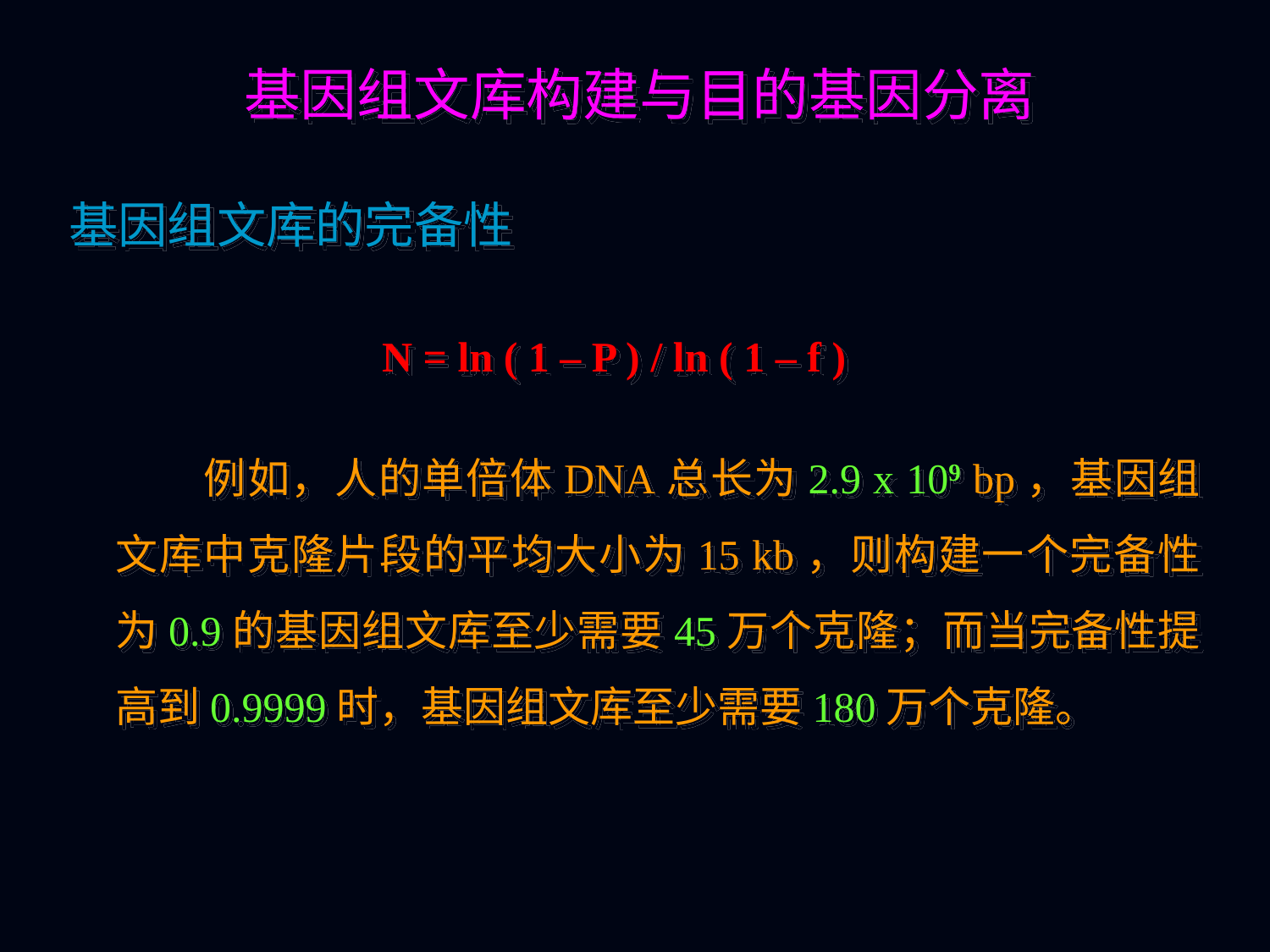

基因组文库构建与目的基因分离
基因组文库的完备性
N = ln ( 1 – P ) / ln ( 1 – f )
       例如，人的单倍体DNA总长为2.9 x 109 bp，基因组文库中克隆片段的平均大小为15 kb，则构建一个完备性为0.9的基因组文库至少需要45万个克隆；而当完备性提高到0.9999时，基因组文库至少需要180万个克隆。